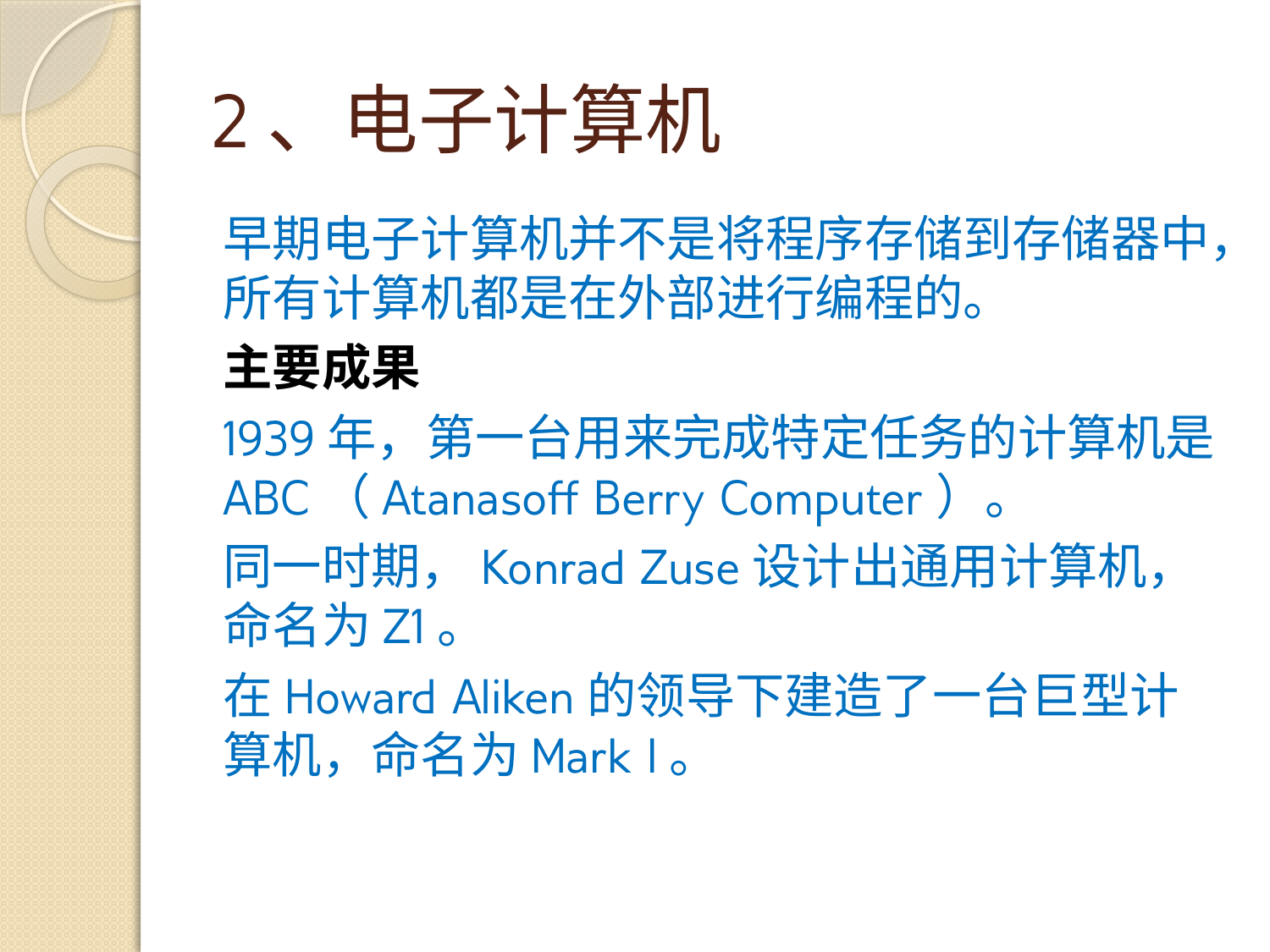

# 2、电子计算机
早期电子计算机并不是将程序存储到存储器中，所有计算机都是在外部进行编程的。
主要成果
1939年，第一台用来完成特定任务的计算机是ABC（Atanasoff Berry Computer）。
同一时期，Konrad Zuse设计出通用计算机，命名为Z1。
在Howard Aliken的领导下建造了一台巨型计算机，命名为Mark I。